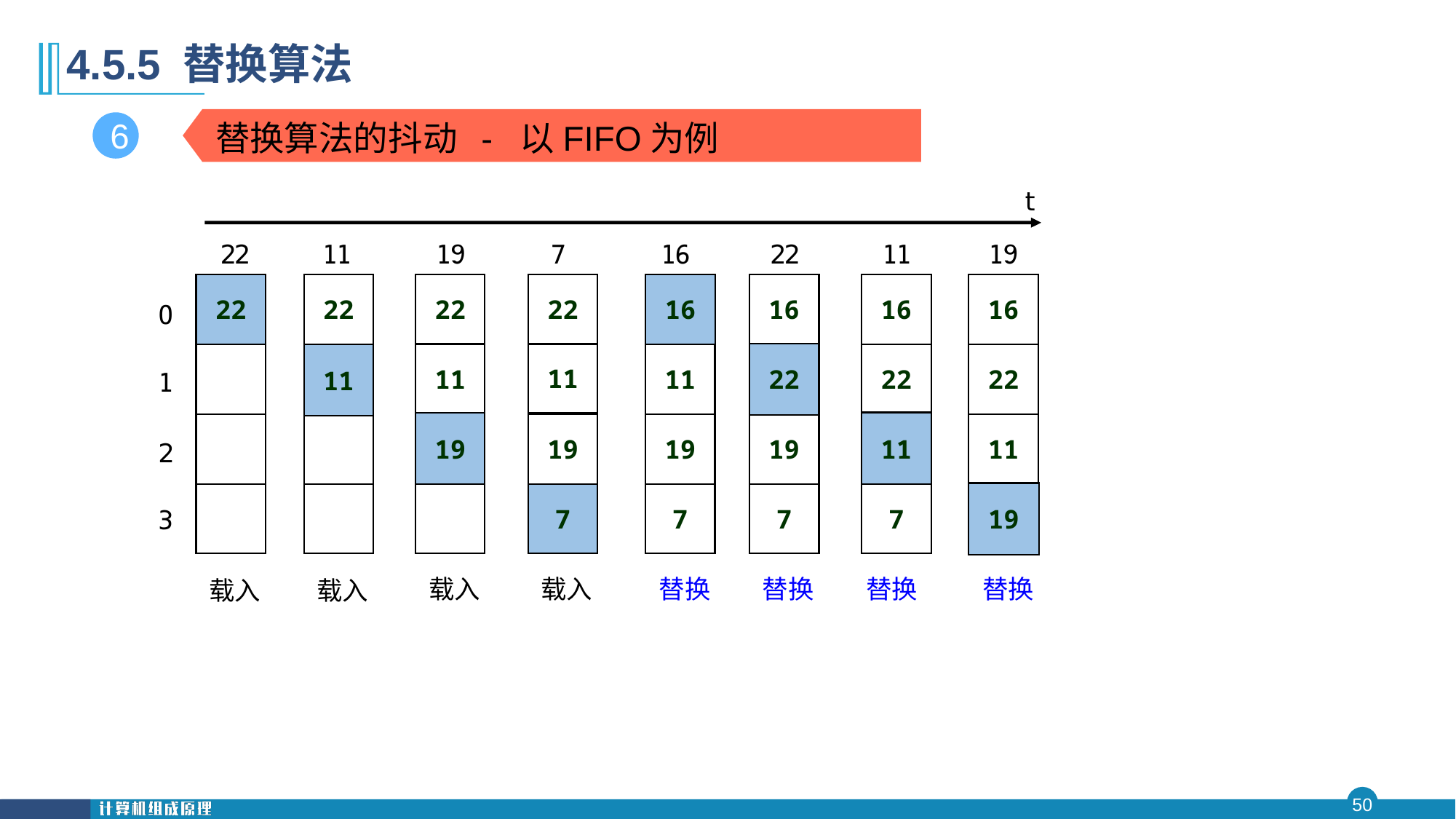

第四 章
4.5.5 替换算法
#

替换算法的抖动  -  以FIFO为例
6

t

22
11
19
7
16
22
11
19

22
22

22
11

22
11
19

22
11
19
7
16
16
11
19
7
16
22
19
7
16
22
11
7
0
1
2
3
22
11
19
11
19
7
载入
载入
替换
替换
替换
替换
载入
载入